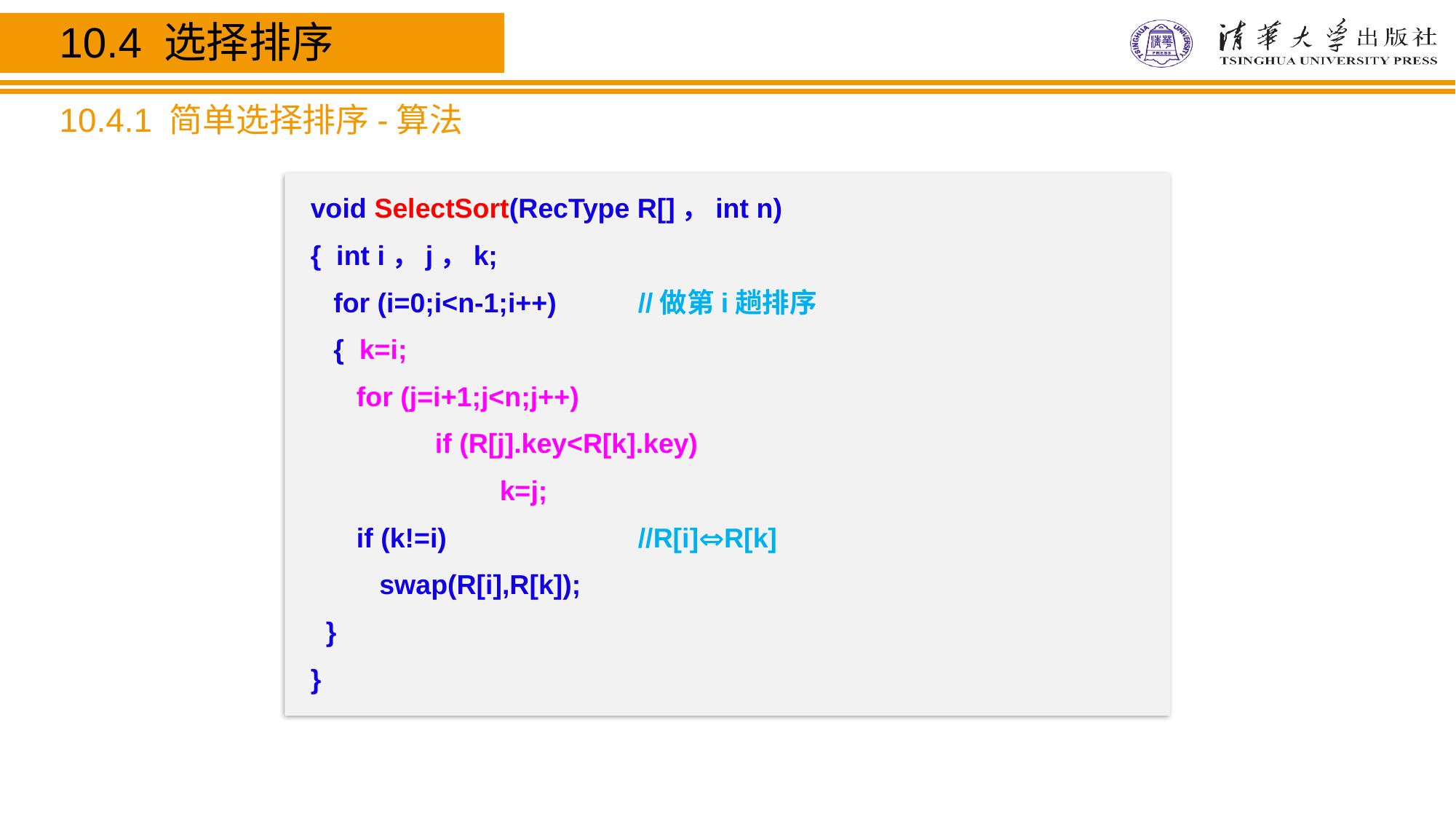

10.4 选择排序
10.4.1 简单选择排序-算法
void SelectSort(RecType R[]，int n)
{  int i，j，k;
   for (i=0;i<n-1;i++)   　	//做第i趟排序
   {  k=i;
      for (j=i+1;j<n;j++)
	  if (R[j].key<R[k].key)
	  　　k=j;
      if (k!=i)          　	//R[i]⇔R[k]
         swap(R[i],R[k]);
  }
}